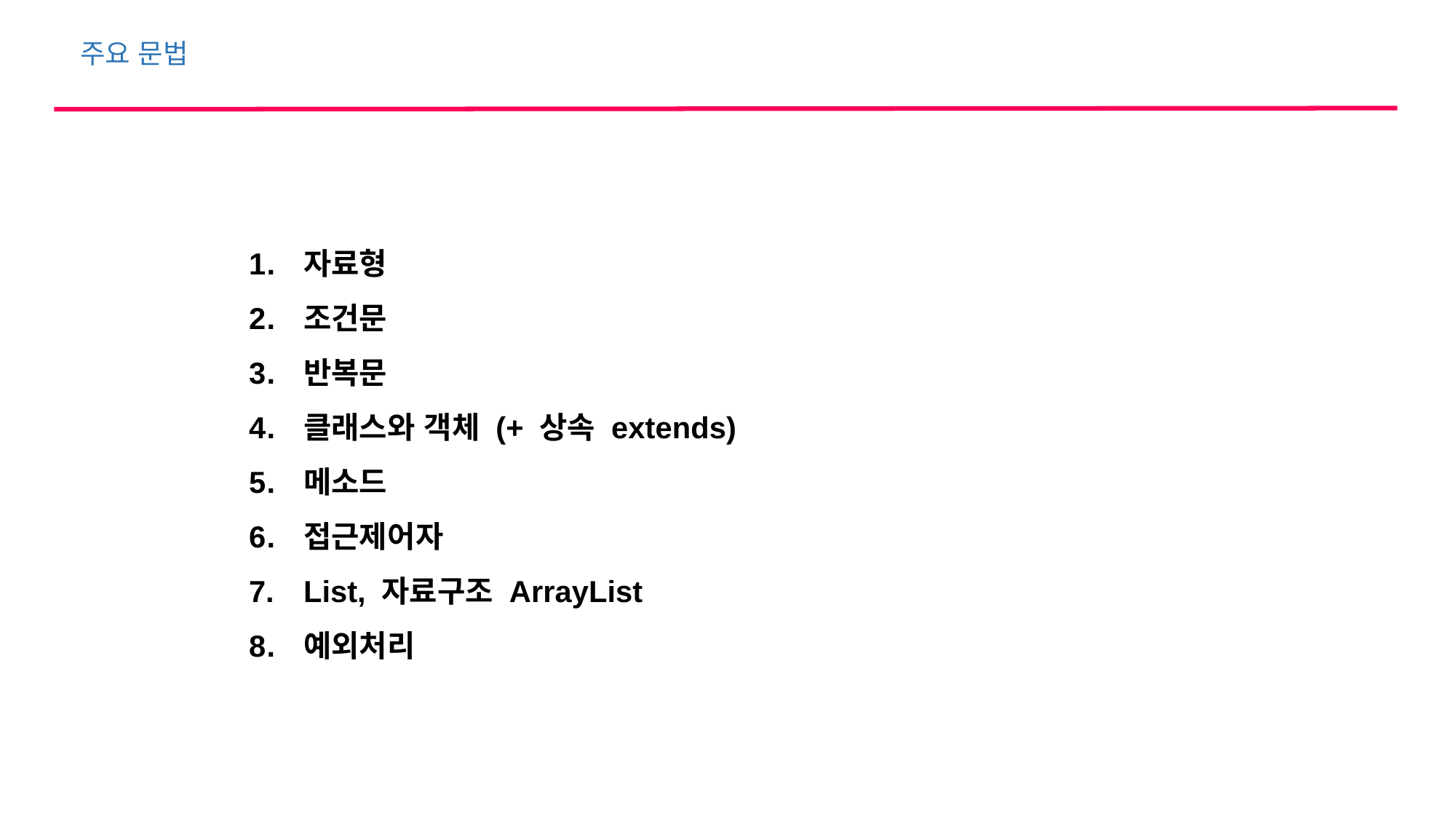

주요 문법
자료형
조건문
반복문
클래스와 객체 (+ 상속 extends)
메소드
접근제어자
List, 자료구조 ArrayList
예외처리